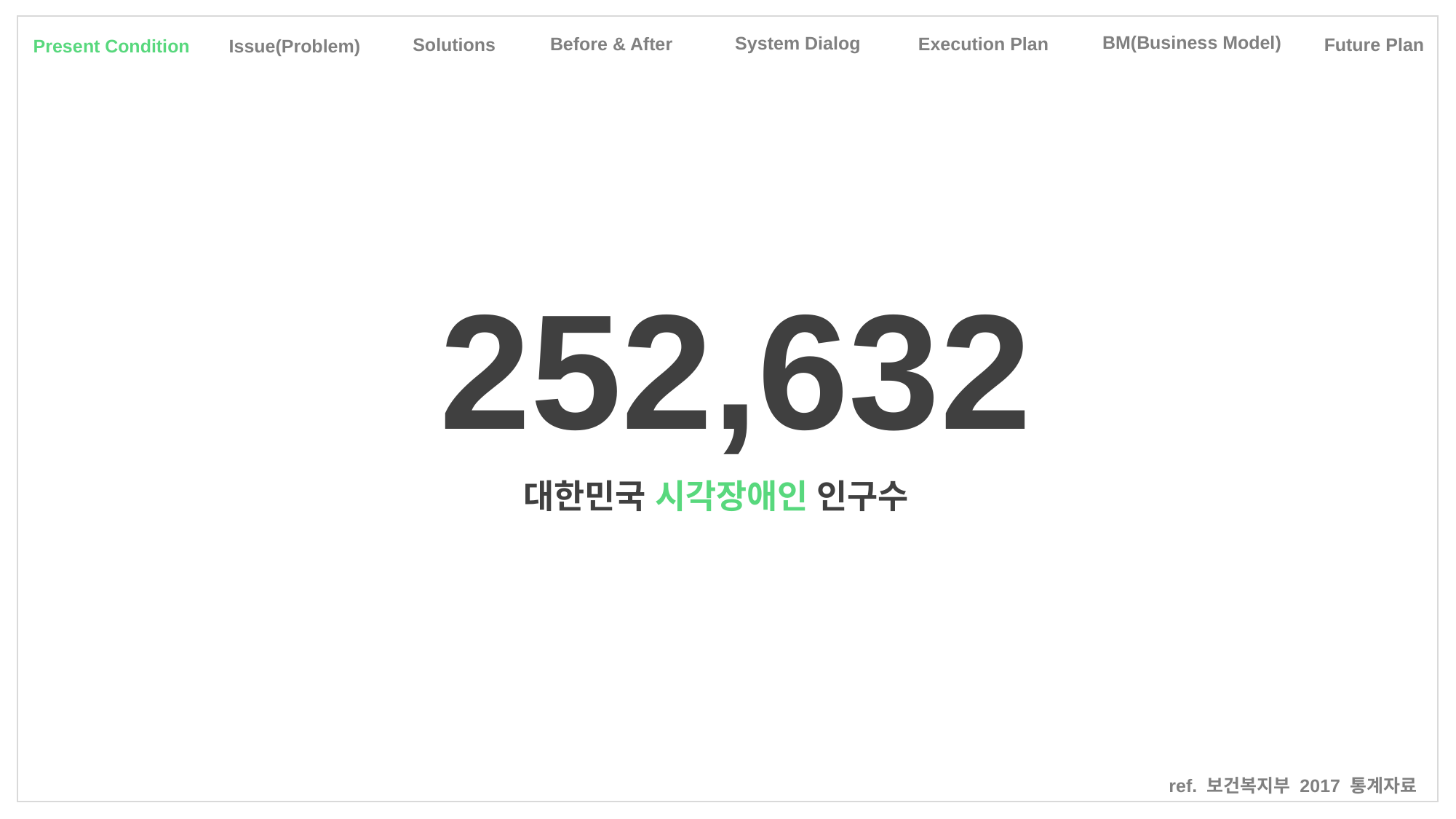

BM(Business Model)
System Dialog
Before & After
Execution Plan
Solutions
Future Plan
Present Condition
Issue(Problem)
252,632
대한민국 시각장애인 인구수
ref. 보건복지부 2017 통계자료